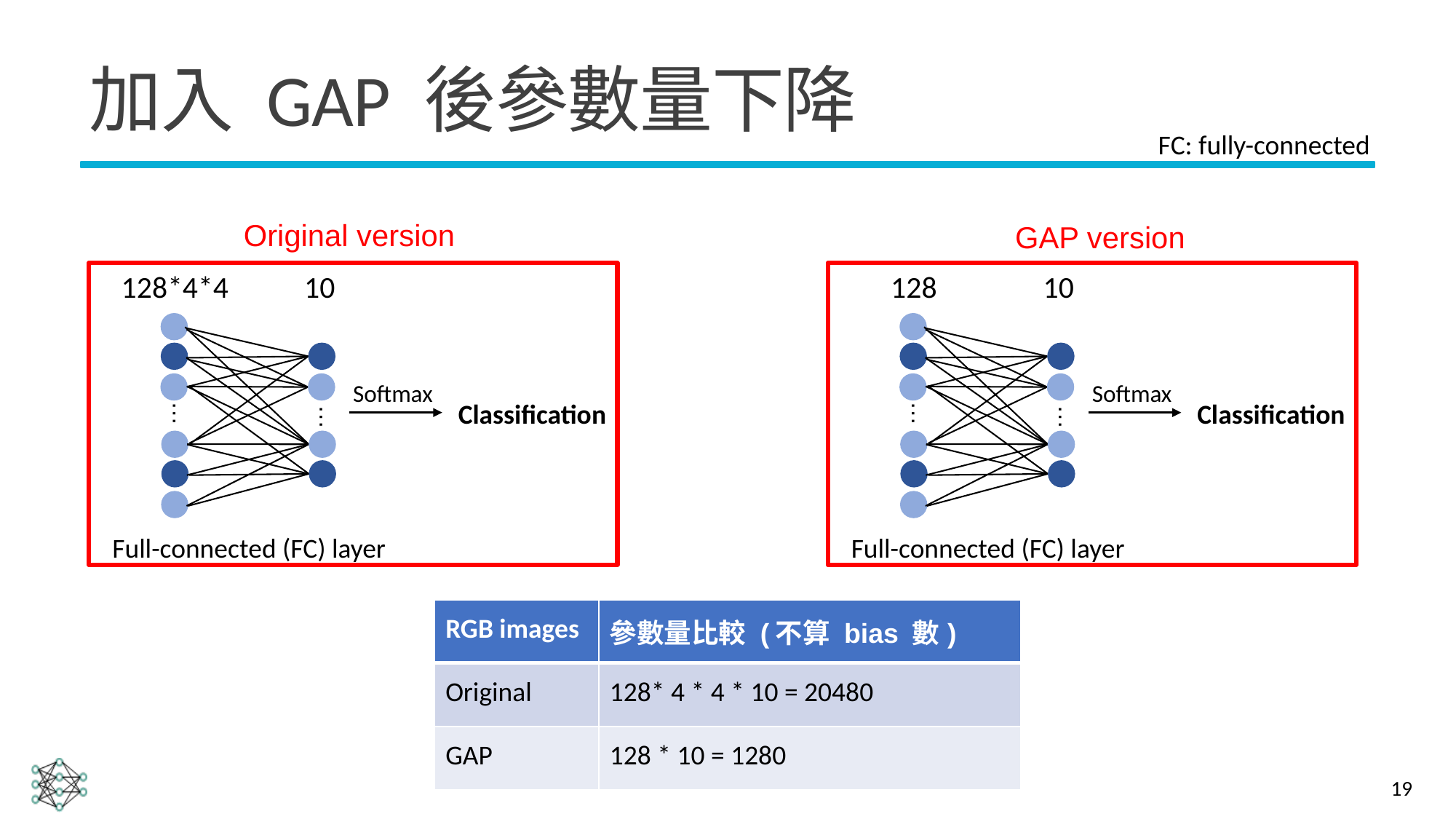

# 加入 GAP 後參數量下降
FC: fully-connected
Original version
GAP version
128*4*4
128
10
10

Softmax
Softmax

Classification
Classification
…
…
…
…

Full-connected (FC) layer
Full-connected (FC) layer
| RGB images | 參數量比較 (不算 bias 數) |
| --- | --- |
| Original | 128\* 4 \* 4 \* 10 = 20480 |
| GAP | 128 \* 10 = 1280 |
19